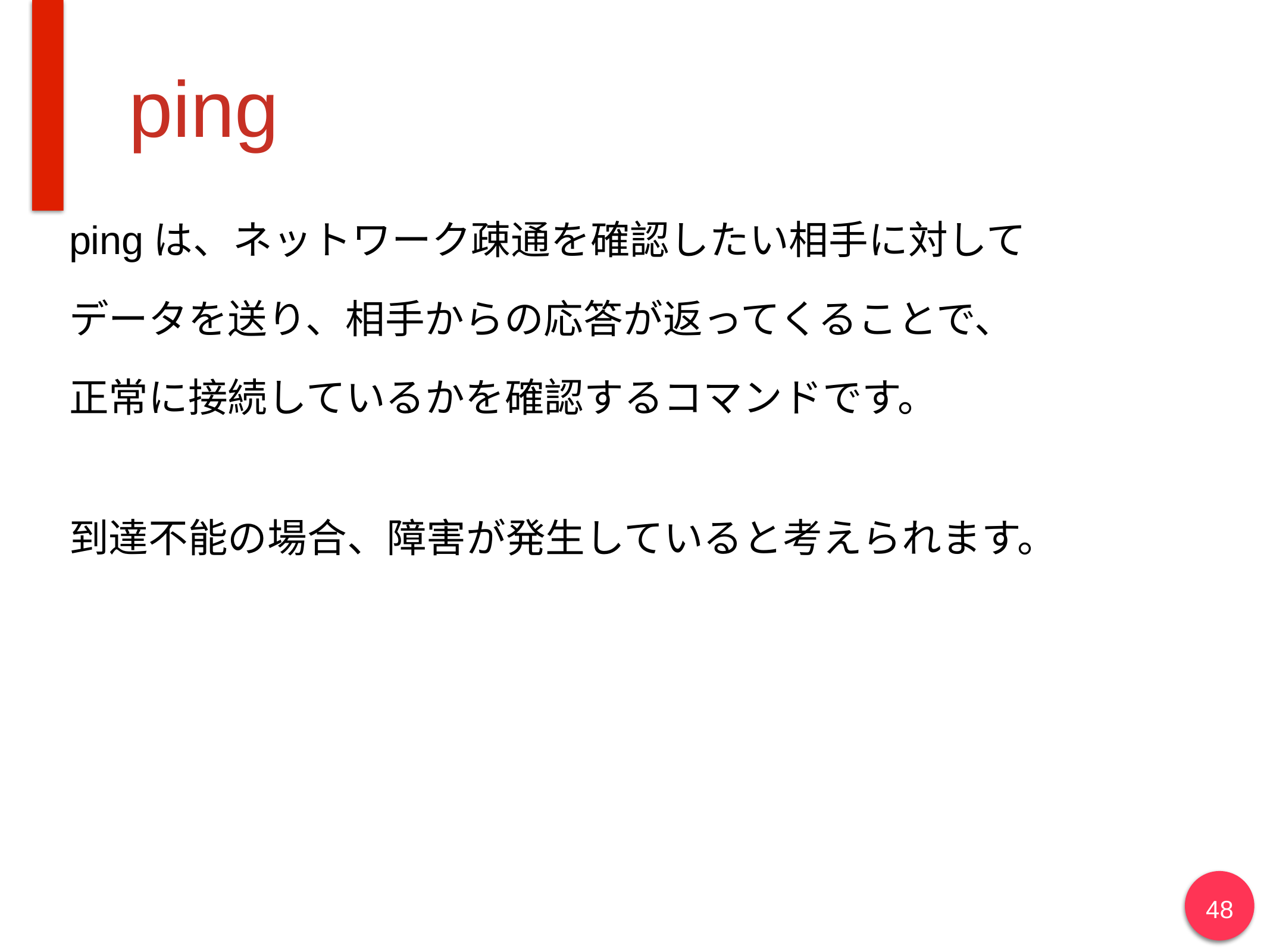

# ping
pingは、ネットワーク疎通を確認したい相手に対して
データを送り、相手からの応答が返ってくることで、
正常に接続しているかを確認するコマンドです。
到達不能の場合、障害が発生していると考えられます。
48